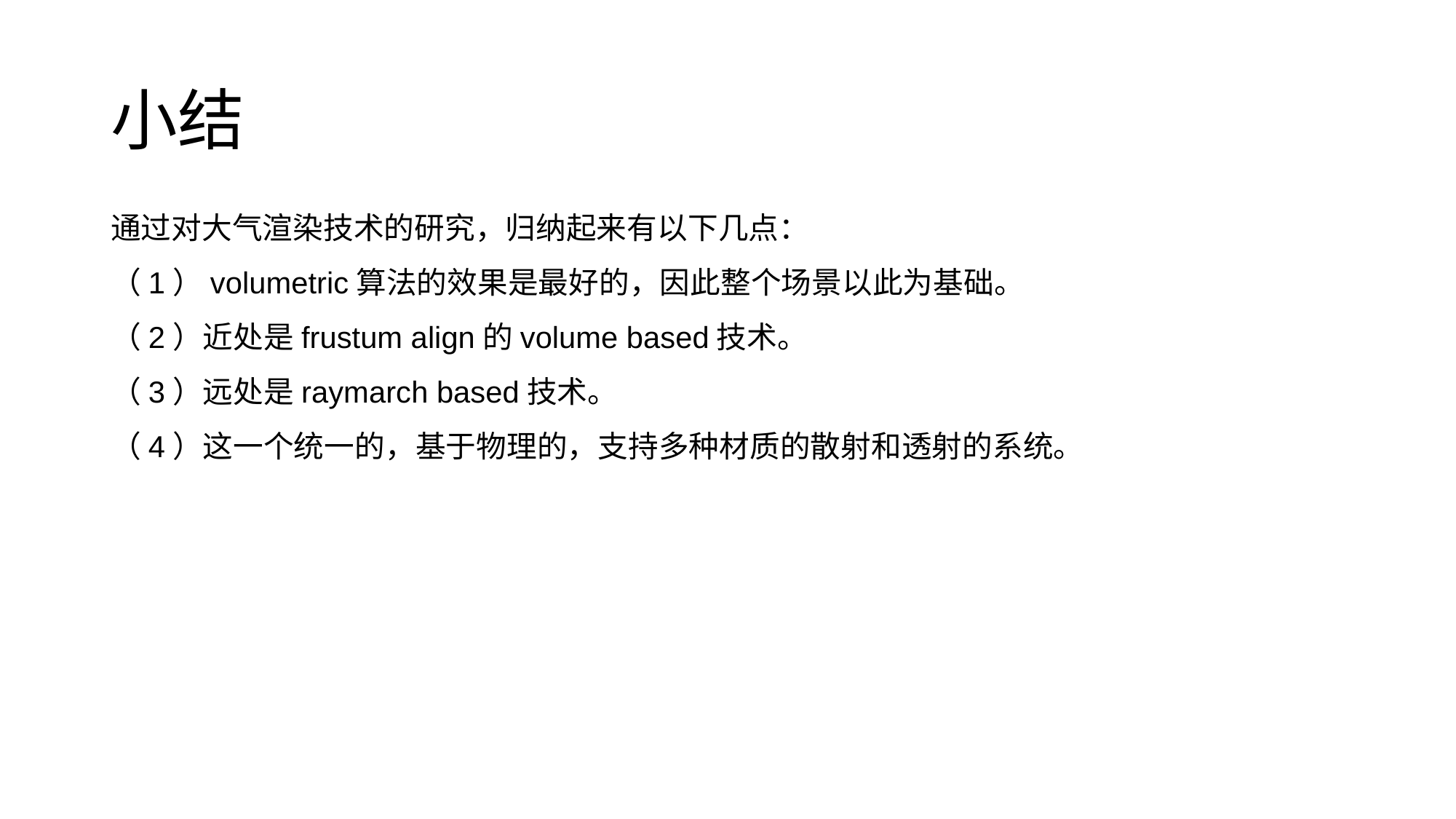

# 小结
通过对大气渲染技术的研究，归纳起来有以下几点：
（1）volumetric算法的效果是最好的，因此整个场景以此为基础。
（2）近处是frustum align的volume based技术。
（3）远处是raymarch based技术。
（4）这一个统一的，基于物理的，支持多种材质的散射和透射的系统。